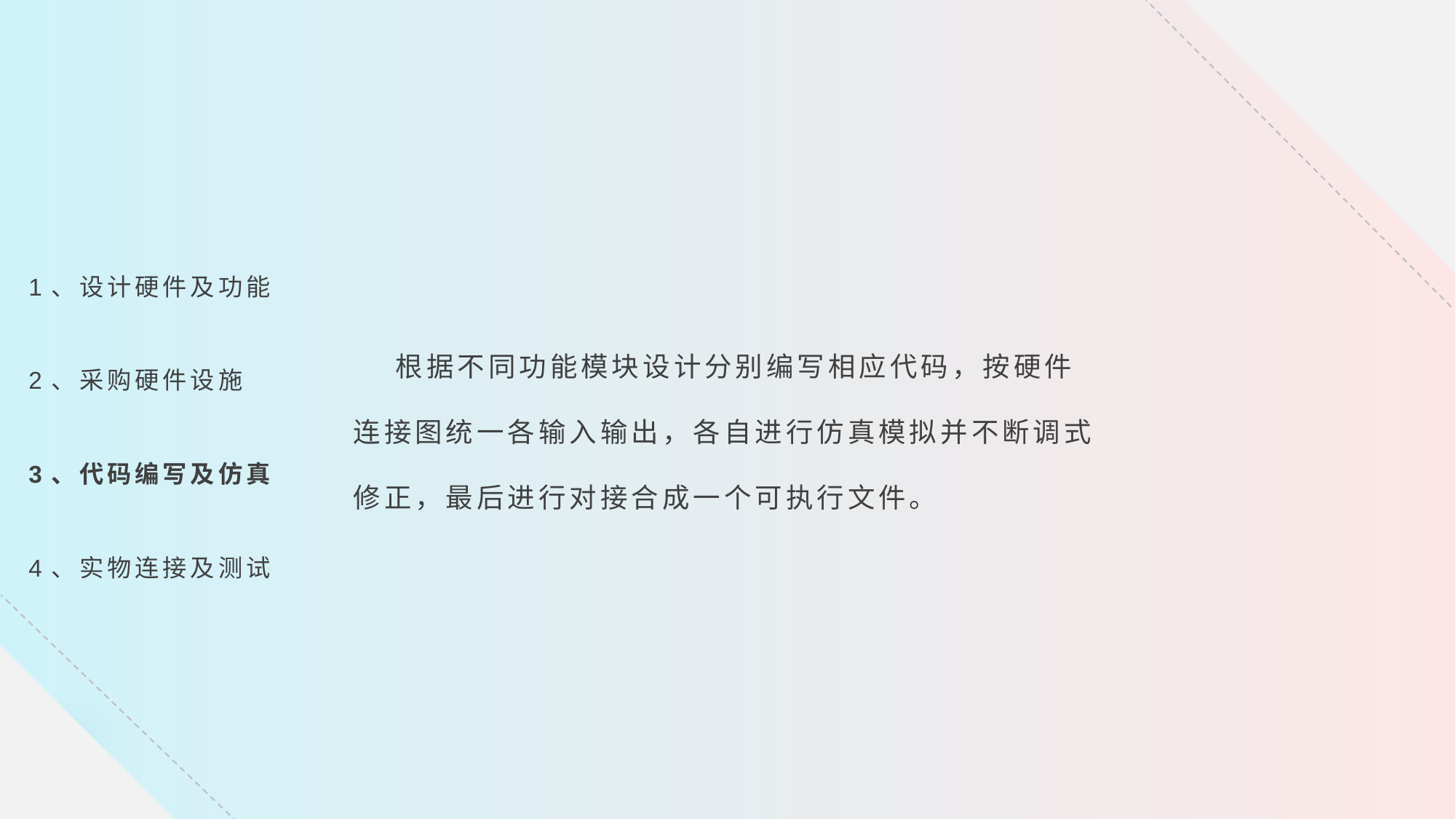

根据不同功能模块设计分别编写相应代码，按硬件连接图统一各输入输出，各自进行仿真模拟并不断调式修正，最后进行对接合成一个可执行文件。
1、设计硬件及功能

2、采购硬件设施

3、代码编写及仿真

4、实物连接及测试